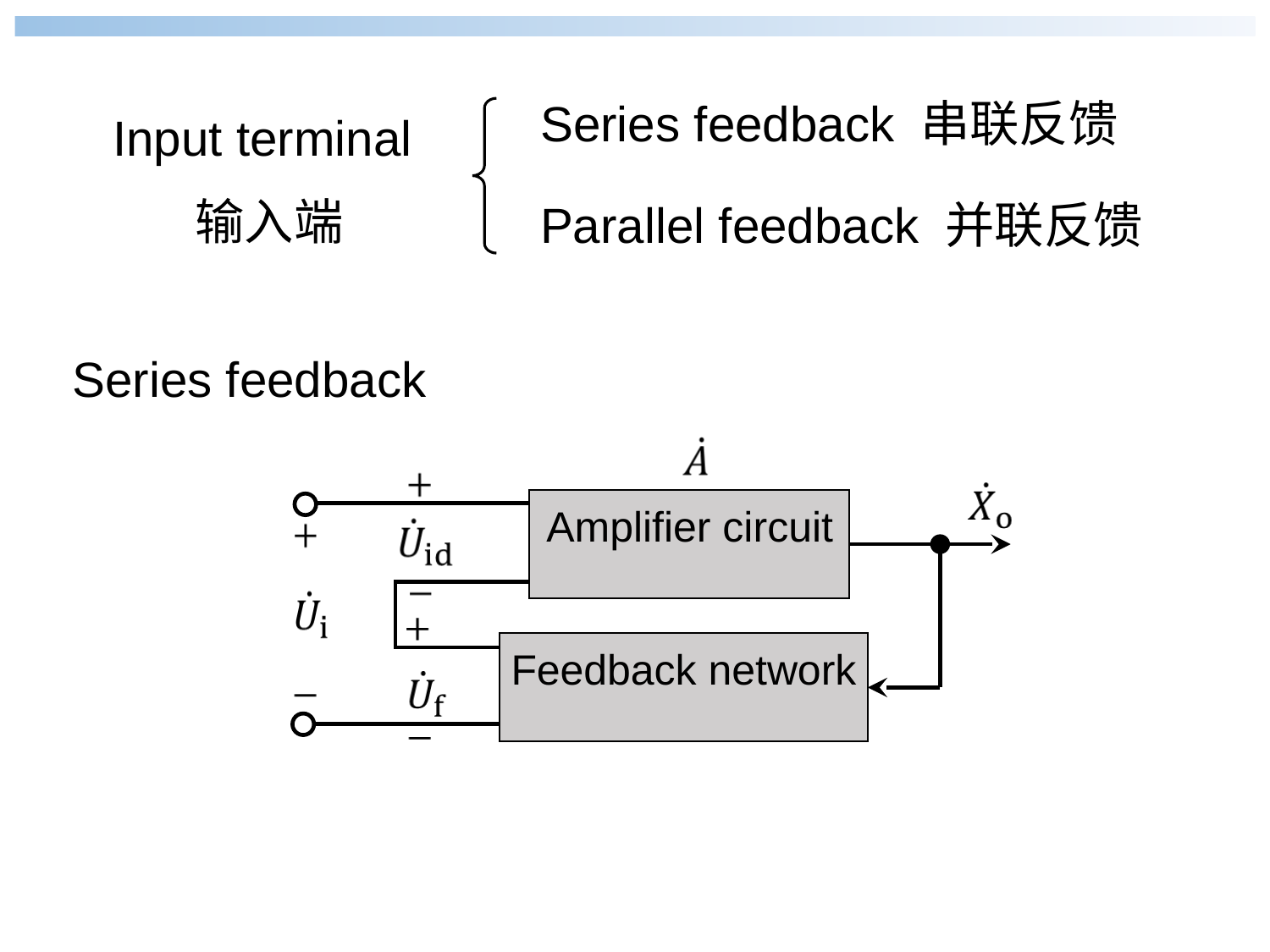

Series feedback 串联反馈

Input terminal
输入端
Parallel feedback 并联反馈
Series feedback

Amplifier circuit

Feedback network